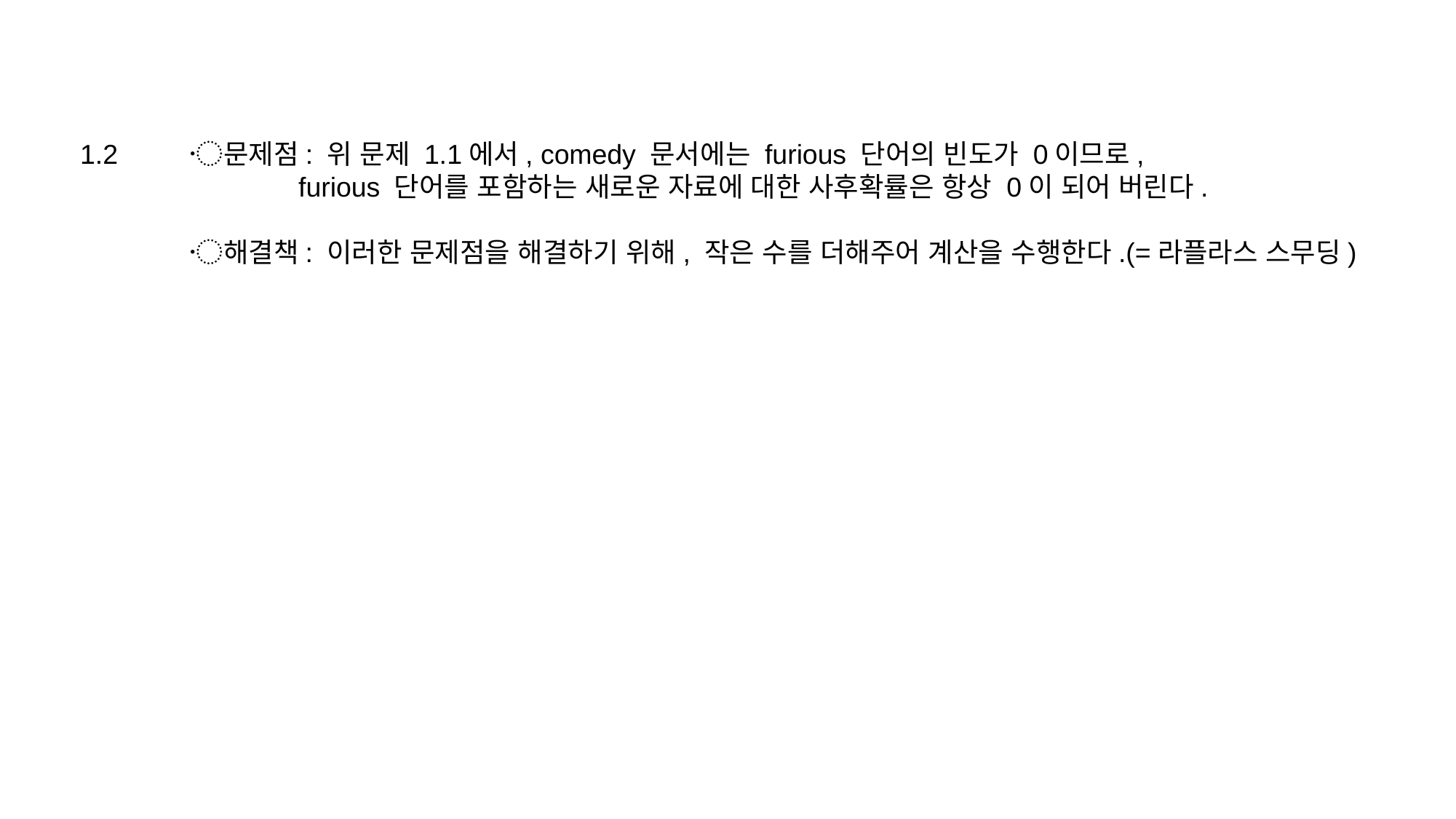

1.2	〮문제점: 위 문제 1.1에서, comedy 문서에는 furious 단어의 빈도가 0이므로,
		furious 단어를 포함하는 새로운 자료에 대한 사후확률은 항상 0이 되어 버린다.

	〮해결책: 이러한 문제점을 해결하기 위해, 작은 수를 더해주어 계산을 수행한다.(=라플라스 스무딩)